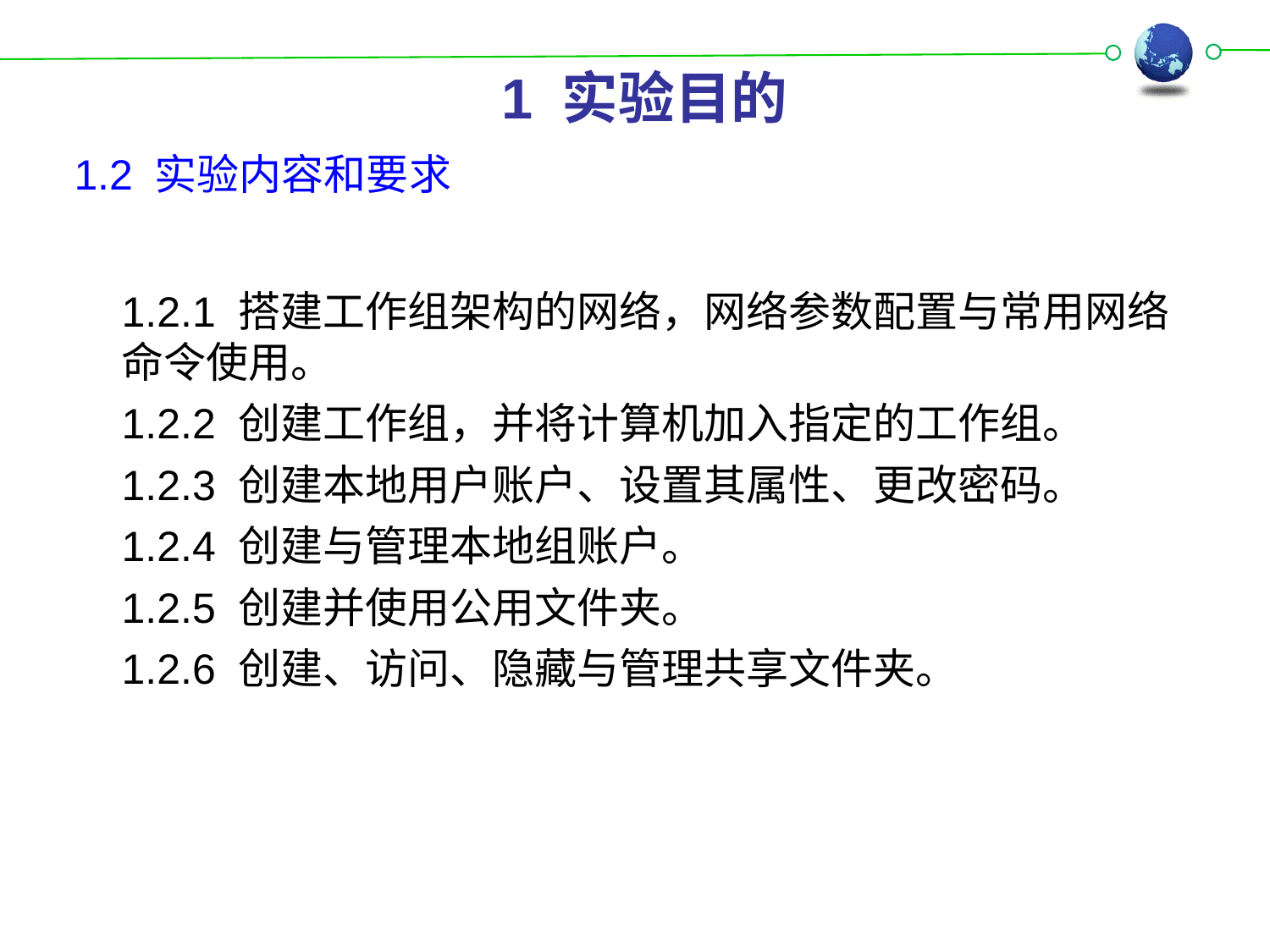

# 1 实验目的
1.2 实验内容和要求

1.2.1 搭建工作组架构的网络，网络参数配置与常用网络命令使用。
1.2.2 创建工作组，并将计算机加入指定的工作组。
1.2.3 创建本地用户账户、设置其属性、更改密码。
1.2.4 创建与管理本地组账户。
1.2.5 创建并使用公用文件夹。
1.2.6 创建、访问、隐藏与管理共享文件夹。